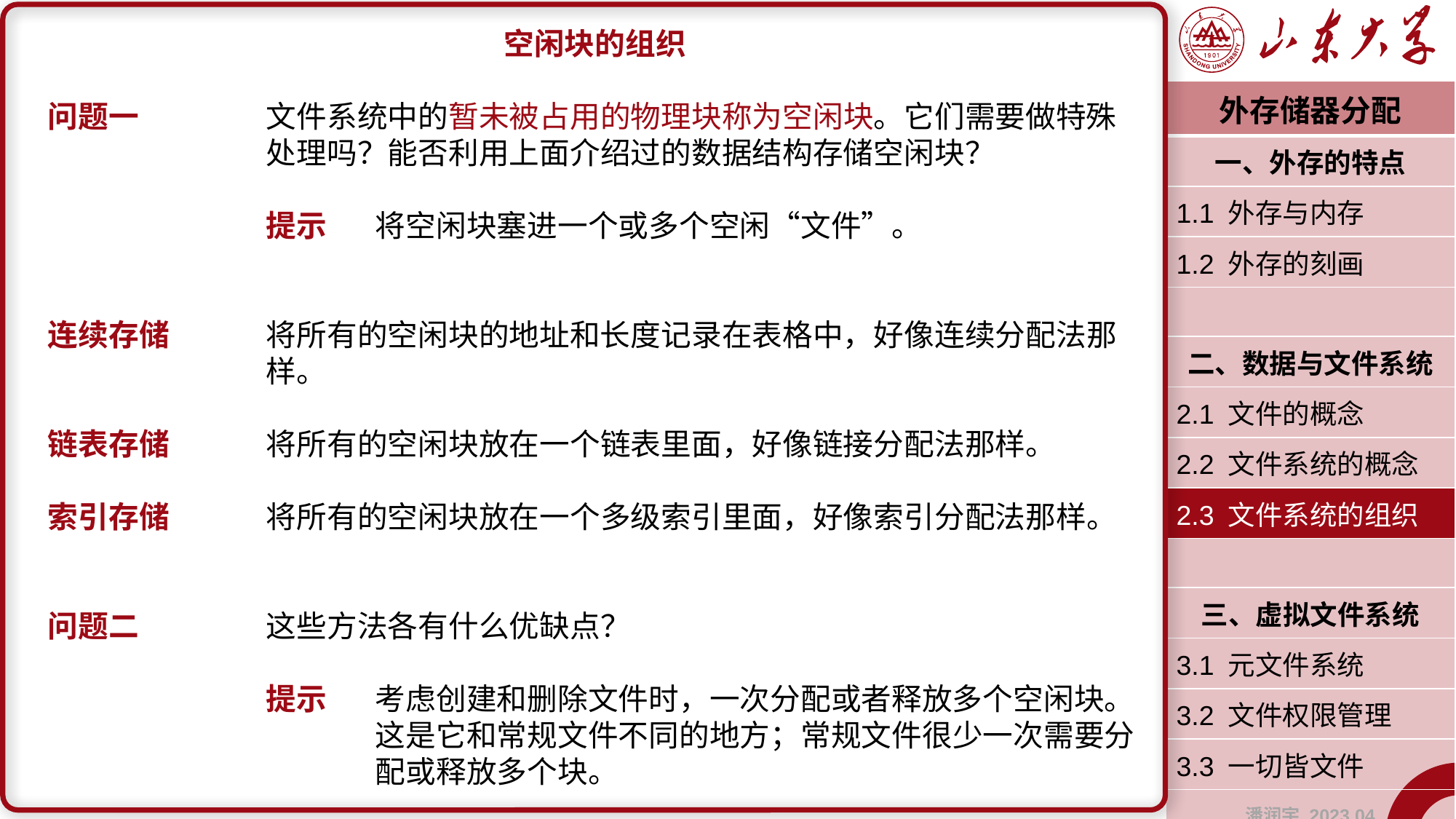

空闲块的组织

问题一		文件系统中的暂未被占用的物理块称为空闲块。它们需要做特殊			处理吗？能否利用上面介绍过的数据结构存储空闲块？

		提示	将空闲块塞进一个或多个空闲“文件”。

连续存储	将所有的空闲块的地址和长度记录在表格中，好像连续分配法那			样。

链表存储	将所有的空闲块放在一个链表里面，好像链接分配法那样。

索引存储	将所有的空闲块放在一个多级索引里面，好像索引分配法那样。

问题二		这些方法各有什么优缺点？

		提示	考虑创建和删除文件时，一次分配或者释放多个空闲块。				这是它和常规文件不同的地方；常规文件很少一次需要分				配或释放多个块。
| 外存储器分配 |
| --- |
| 一、外存的特点 |
| 1.1 外存与内存 |
| 1.2 外存的刻画 |
|  |
| 二、数据与文件系统 |
| 2.1 文件的概念 |
| 2.2 文件系统的概念 |
| 2.3 文件系统的组织 |
|  |
| 三、虚拟文件系统 |
| 3.1 元文件系统 |
| 3.2 文件权限管理 |
| 3.3 一切皆文件 |
| 潘润宇 2023.04 |